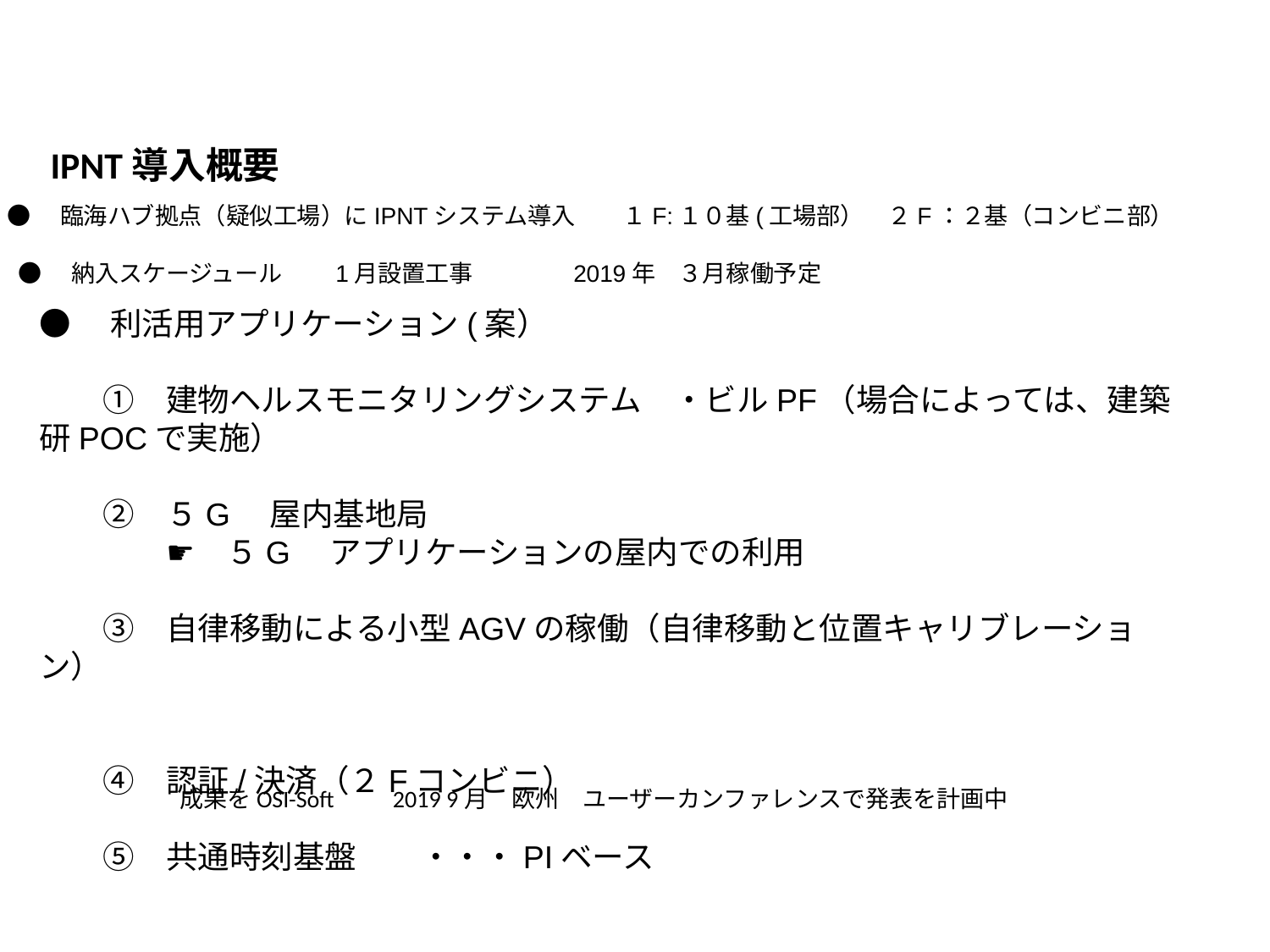

IPNT導入概要
●　臨海ハブ拠点（疑似工場）にIPNTシステム導入　　１F:１０基(工場部）　２F：２基（コンビニ部）
●　納入スケージュール　　1月設置工事　　　　2019年　３月稼働予定
●　利活用アプリケーション(案）

　　①　建物ヘルスモニタリングシステム　・ビルPF（場合によっては、建築研POCで実施）

　　②　５G　屋内基地局
　　　　☛　５G　アプリケーションの屋内での利用

　　③　自律移動による小型AGVの稼働（自律移動と位置キャリブレーション）

　　④　認証/決済（２Fコンビニ）

　　⑤　共通時刻基盤　　・・・PIベース

成果をOSI-Soft　　2019 9月　欧州　ユーザーカンファレンスで発表を計画中